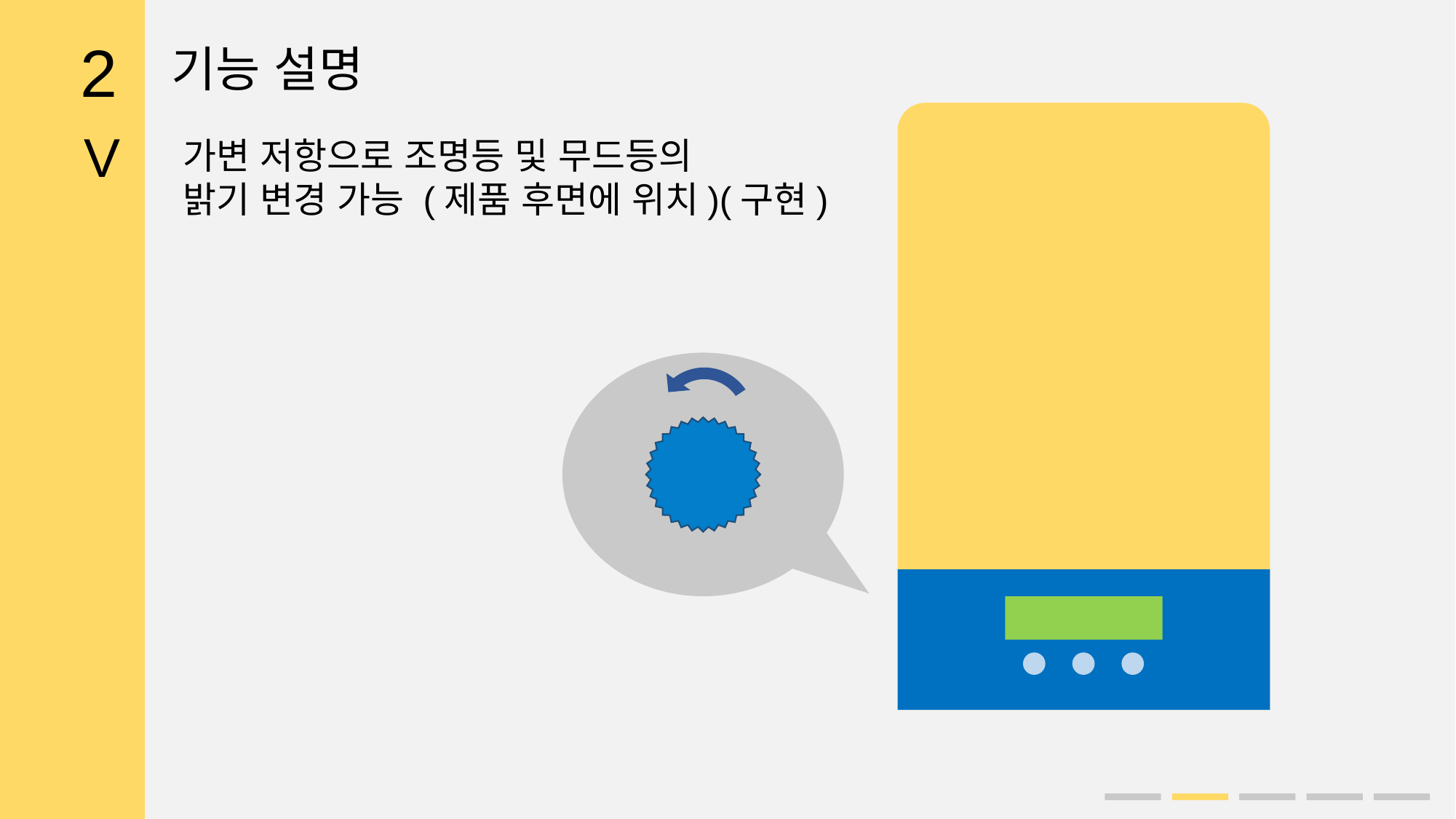

2
기능 설명

V
가변 저항으로 조명등 및 무드등의
밝기 변경 가능 (제품 후면에 위치)(구현)